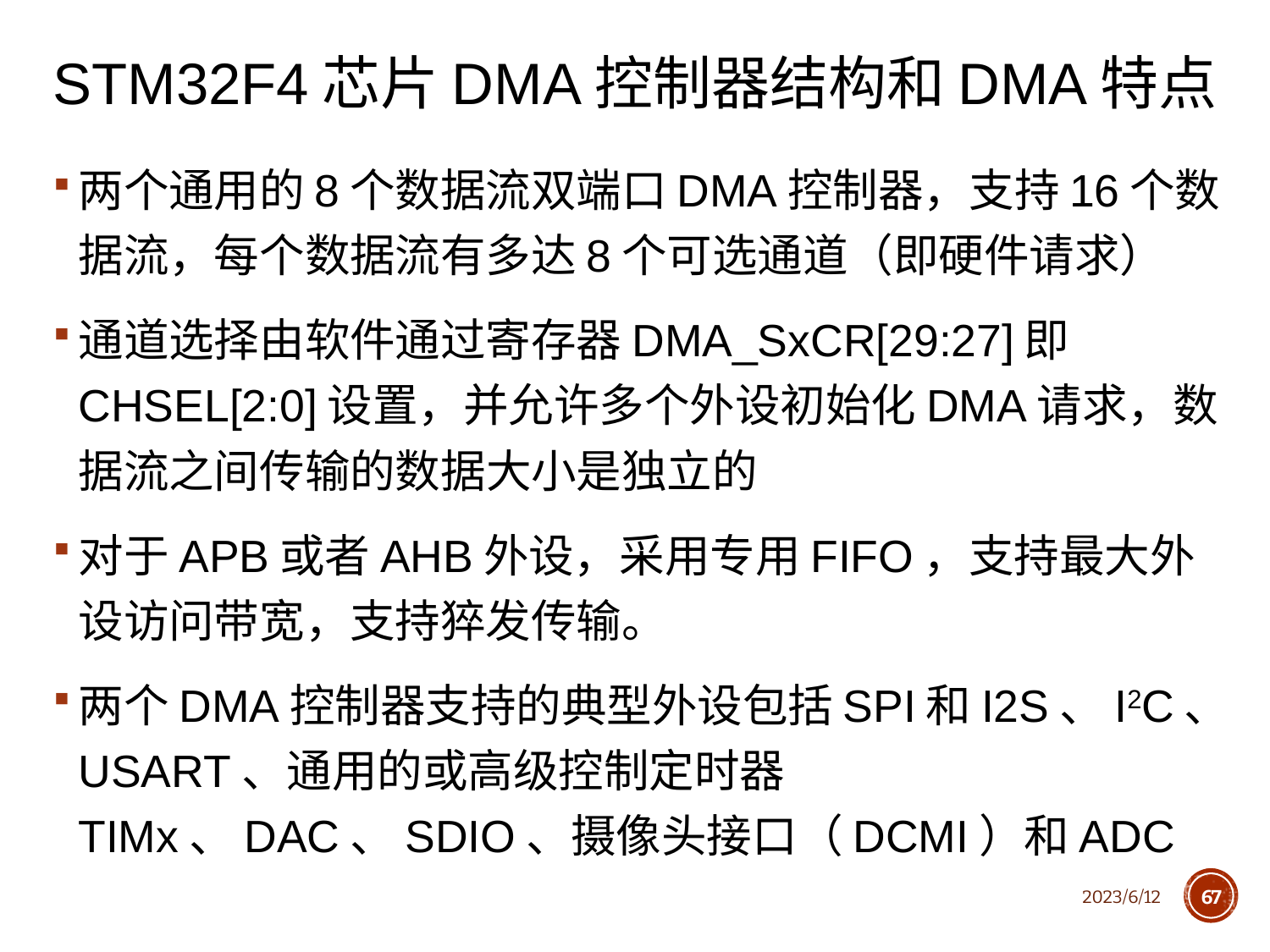

# STM32F4芯片DMA控制器结构和DMA特点
两个通用的8个数据流双端口DMA控制器，支持16个数据流，每个数据流有多达8个可选通道（即硬件请求）
通道选择由软件通过寄存器DMA_SxCR[29:27]即CHSEL[2:0]设置，并允许多个外设初始化DMA请求，数据流之间传输的数据大小是独立的
对于APB或者AHB外设，采用专用FIFO，支持最大外设访问带宽，支持猝发传输。
两个DMA控制器支持的典型外设包括SPI和I2S、I2C、USART、通用的或高级控制定时器TIMx、DAC、SDIO、摄像头接口（DCMI）和ADC
2023/6/12
67